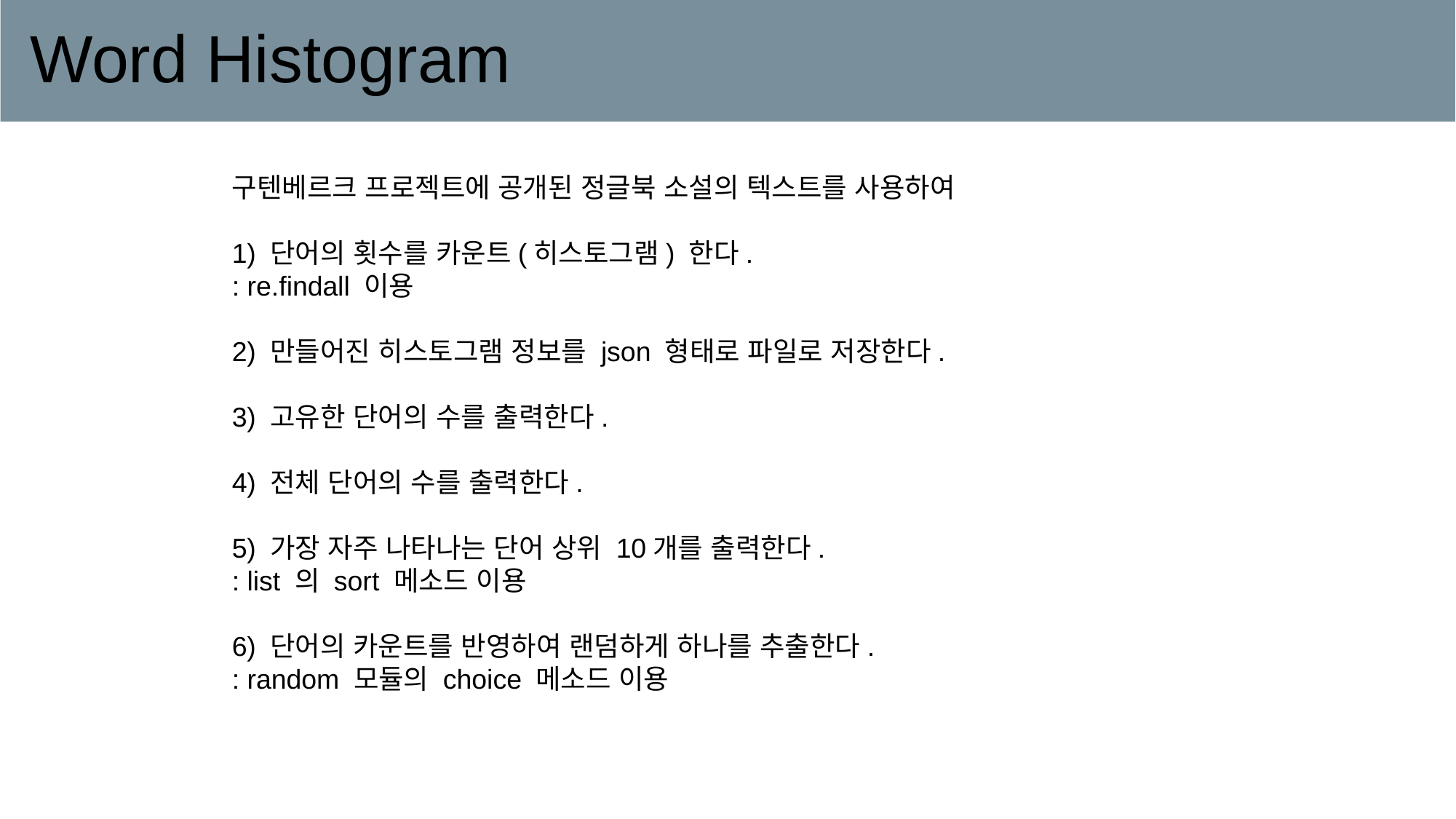

# Word Histogram
구텐베르크 프로젝트에 공개된 정글북 소설의 텍스트를 사용하여

1) 단어의 횟수를 카운트(히스토그램) 한다.
: re.findall 이용

2) 만들어진 히스토그램 정보를 json 형태로 파일로 저장한다.

3) 고유한 단어의 수를 출력한다.

4) 전체 단어의 수를 출력한다.
5) 가장 자주 나타나는 단어 상위 10개를 출력한다.
: list 의 sort 메소드 이용

6) 단어의 카운트를 반영하여 랜덤하게 하나를 추출한다.
: random 모듈의 choice 메소드 이용